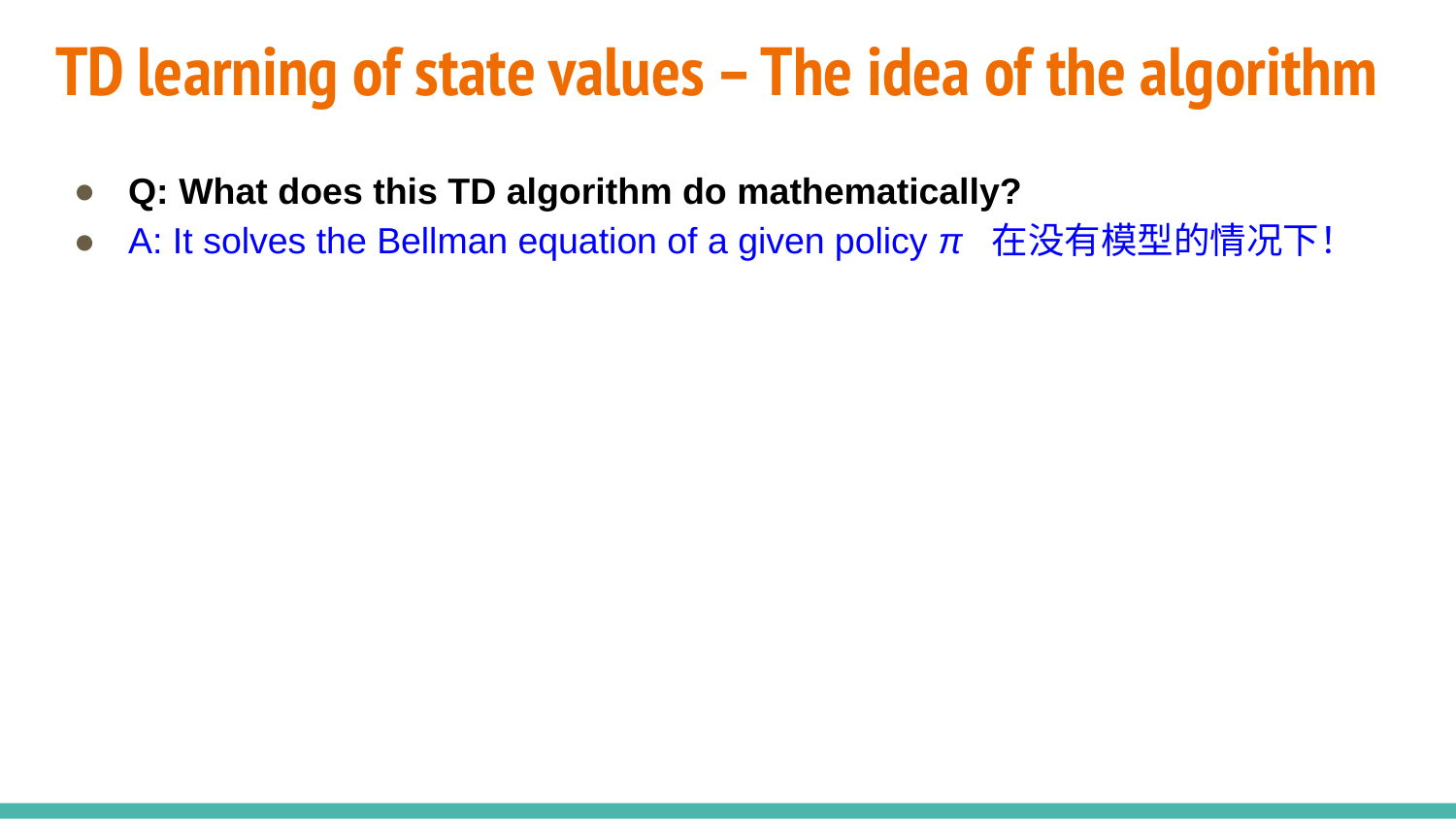

# TD learning of state values – The idea of the algorithm
Q: What does this TD algorithm do mathematically?
A: It solves the Bellman equation of a given policy π  在没有模型的情况下！